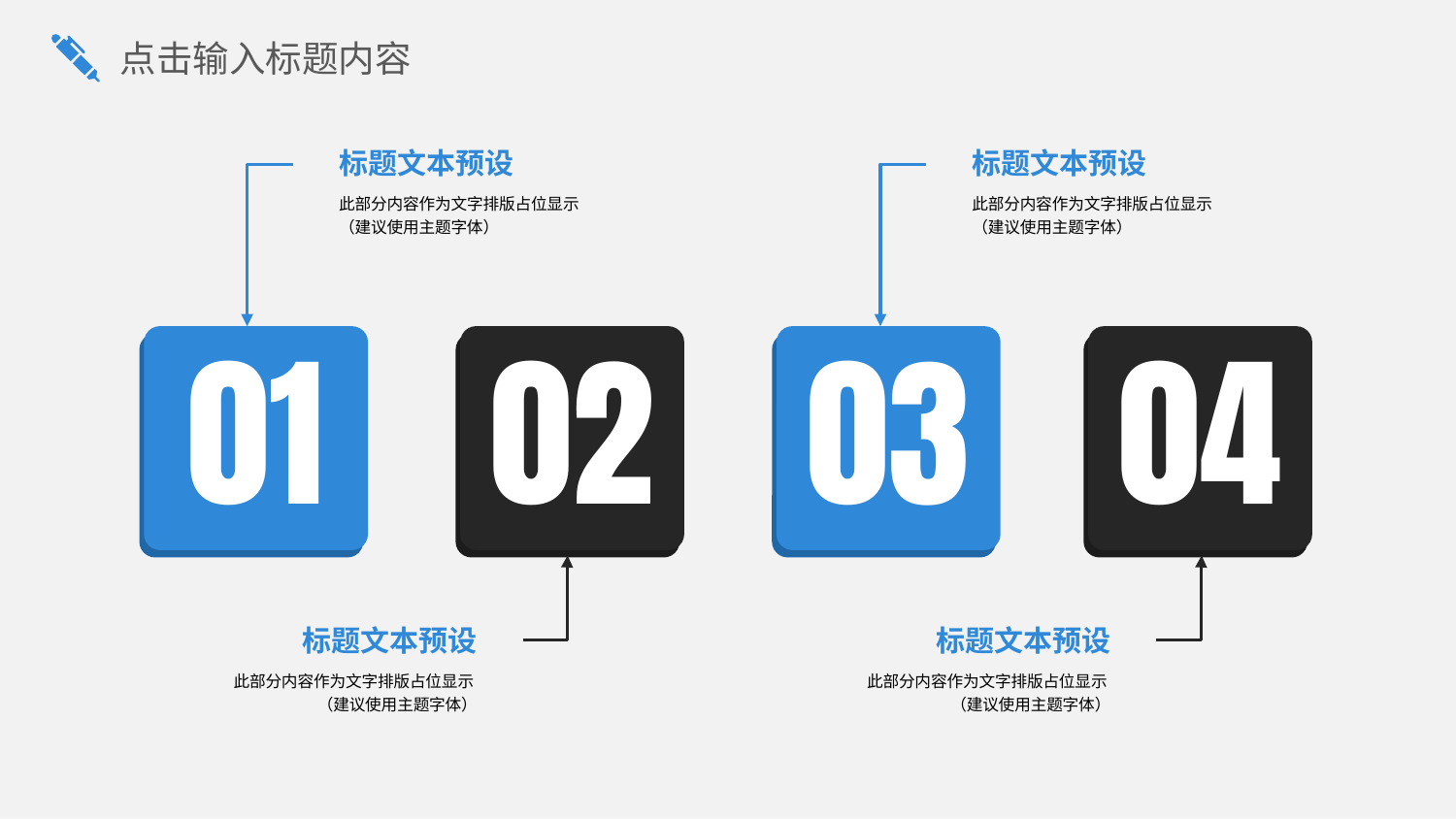

点击输入标题内容
标题文本预设
此部分内容作为文字排版占位显示
（建议使用主题字体）
01

标题文本预设
此部分内容作为文字排版占位显示
（建议使用主题字体）
03

02

标题文本预设
此部分内容作为文字排版占位显示
（建议使用主题字体）
04

标题文本预设
此部分内容作为文字排版占位显示
（建议使用主题字体）